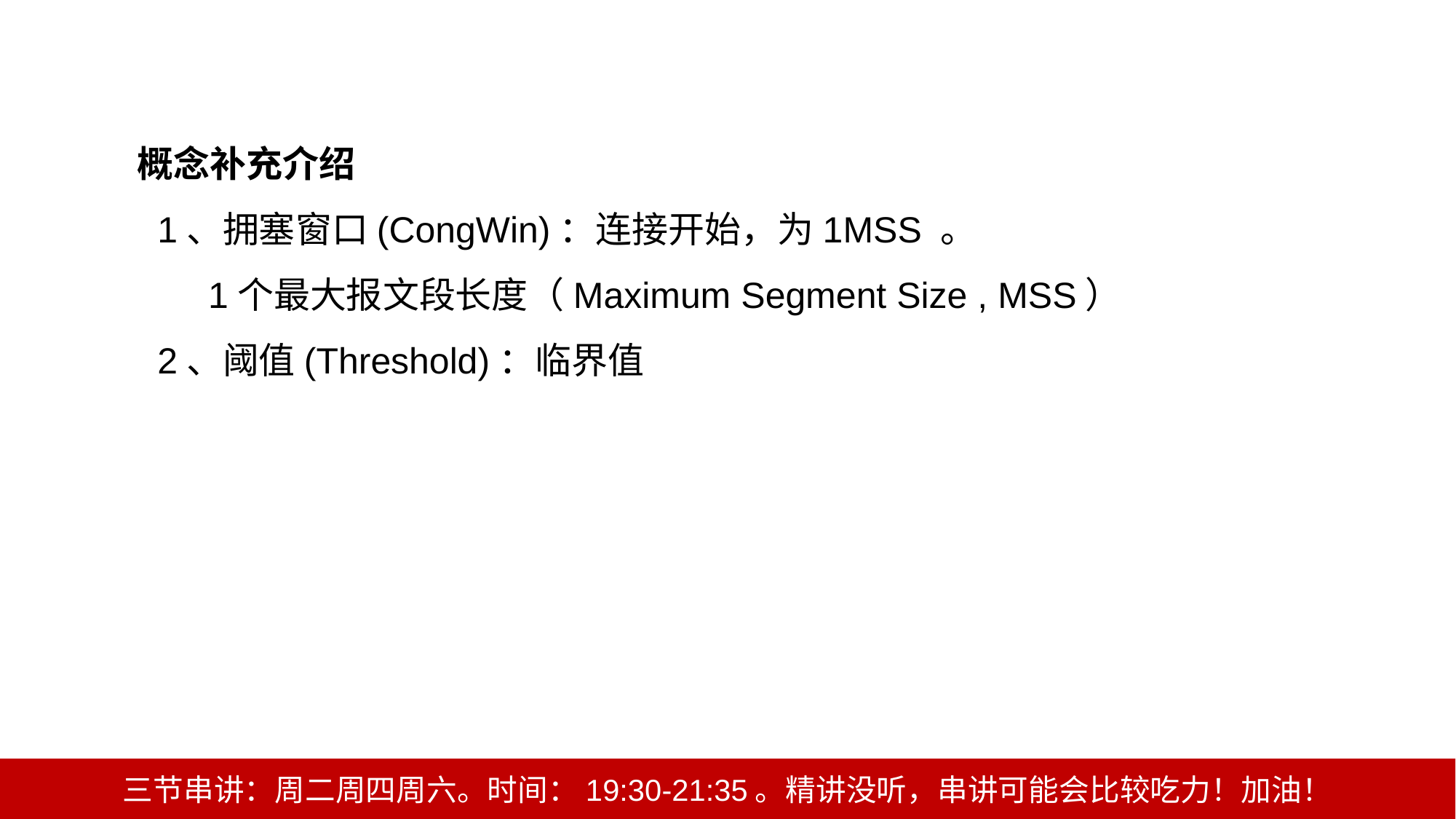

概念补充介绍
  1、拥塞窗口(CongWin)：连接开始，为1MSS 。
       1个最大报文段长度（Maximum Segment Size , MSS）
  2、阈值(Threshold)：临界值